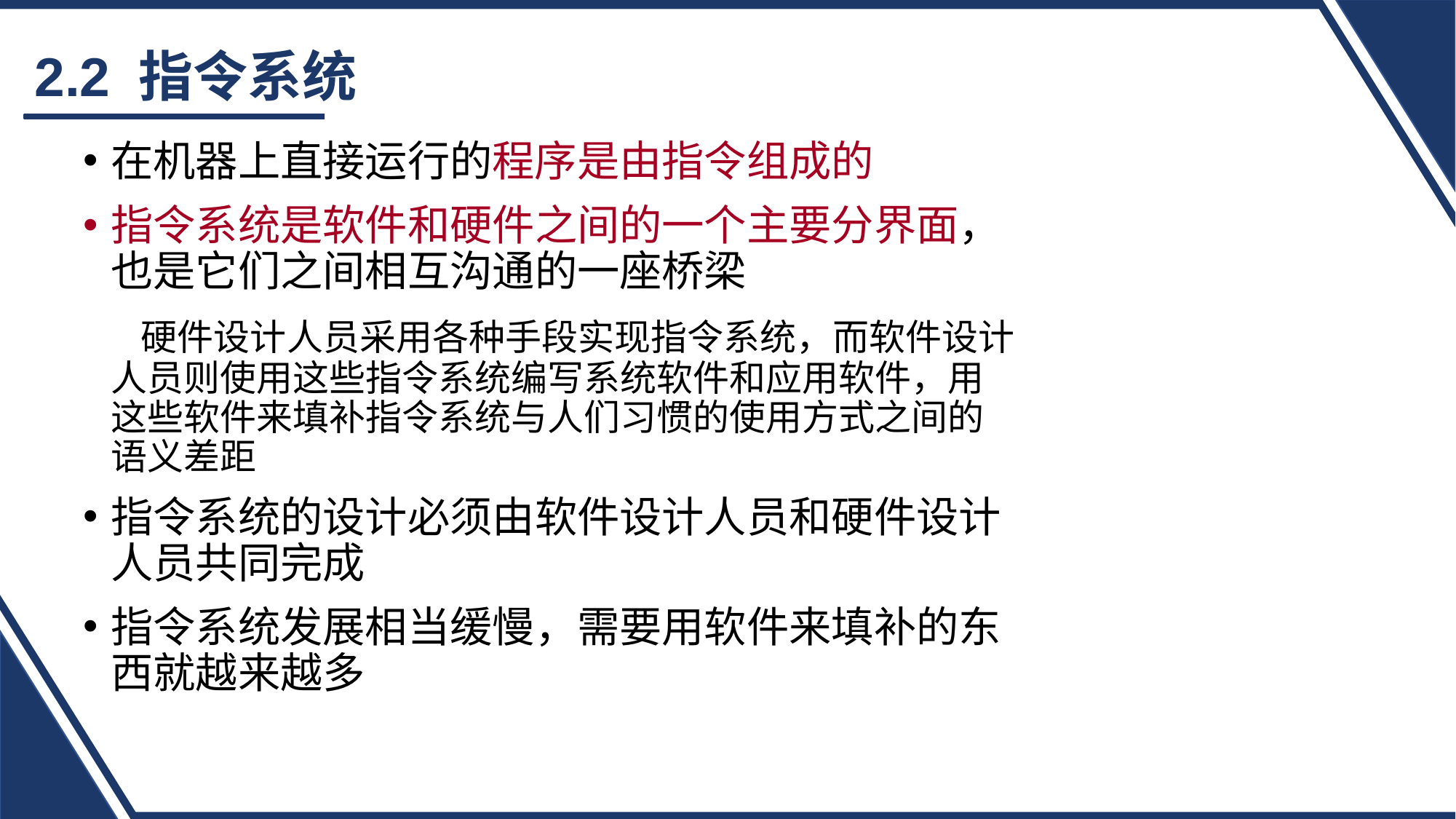

# 2.2 指令系统
在机器上直接运行的程序是由指令组成的
指令系统是软件和硬件之间的一个主要分界面，也是它们之间相互沟通的一座桥梁
     硬件设计人员采用各种手段实现指令系统，而软件设计人员则使用这些指令系统编写系统软件和应用软件，用这些软件来填补指令系统与人们习惯的使用方式之间的语义差距
指令系统的设计必须由软件设计人员和硬件设计人员共同完成
指令系统发展相当缓慢，需要用软件来填补的东西就越来越多